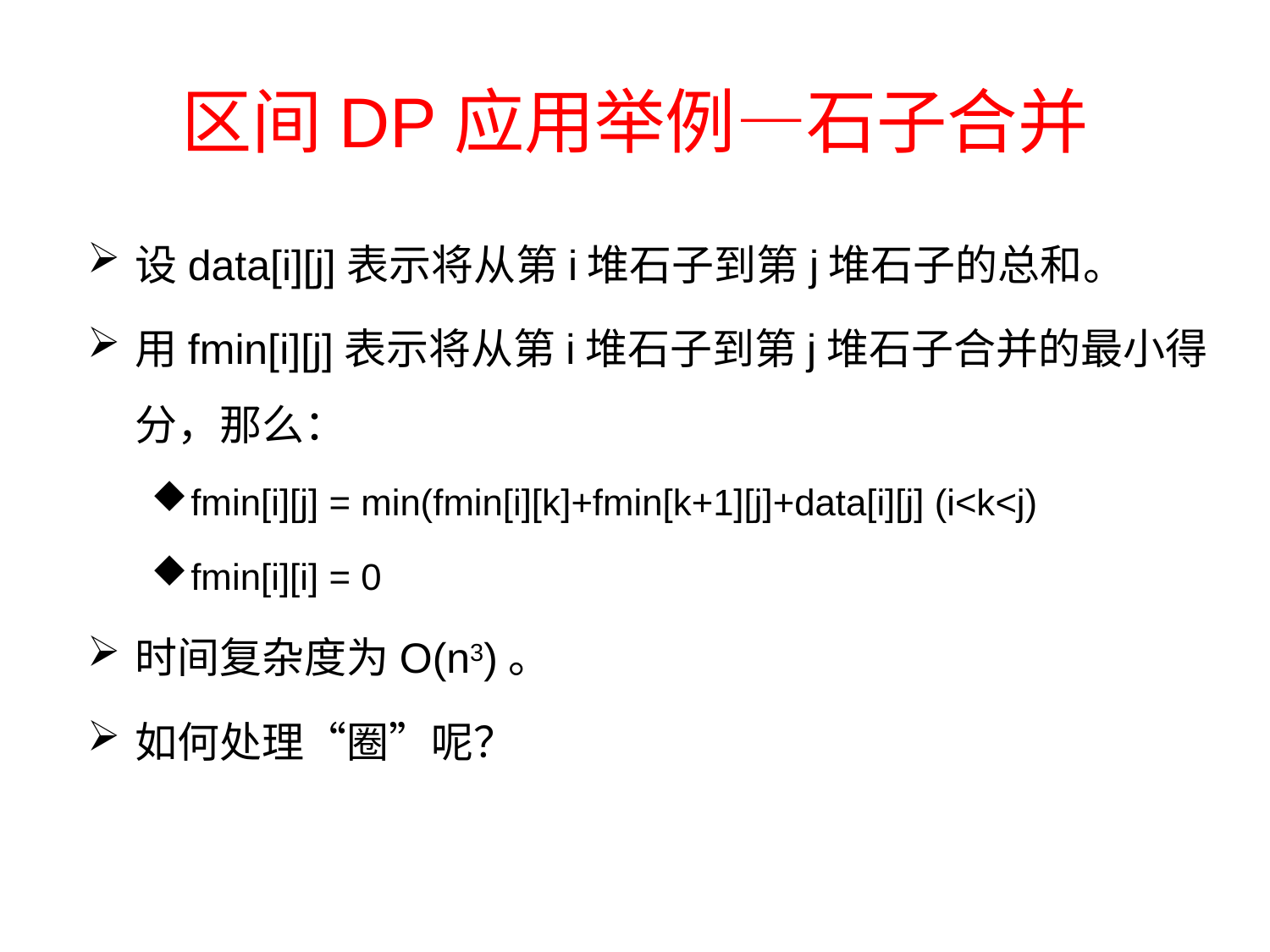

# 区间DP应用举例—石子合并
设data[i][j]表示将从第i堆石子到第j堆石子的总和。
用fmin[i][j]表示将从第i堆石子到第j堆石子合并的最小得分，那么：
fmin[i][j] = min(fmin[i][k]+fmin[k+1][j]+data[i][j] (i<k<j)
fmin[i][i] = 0
时间复杂度为O(n3)。
如何处理“圈”呢？